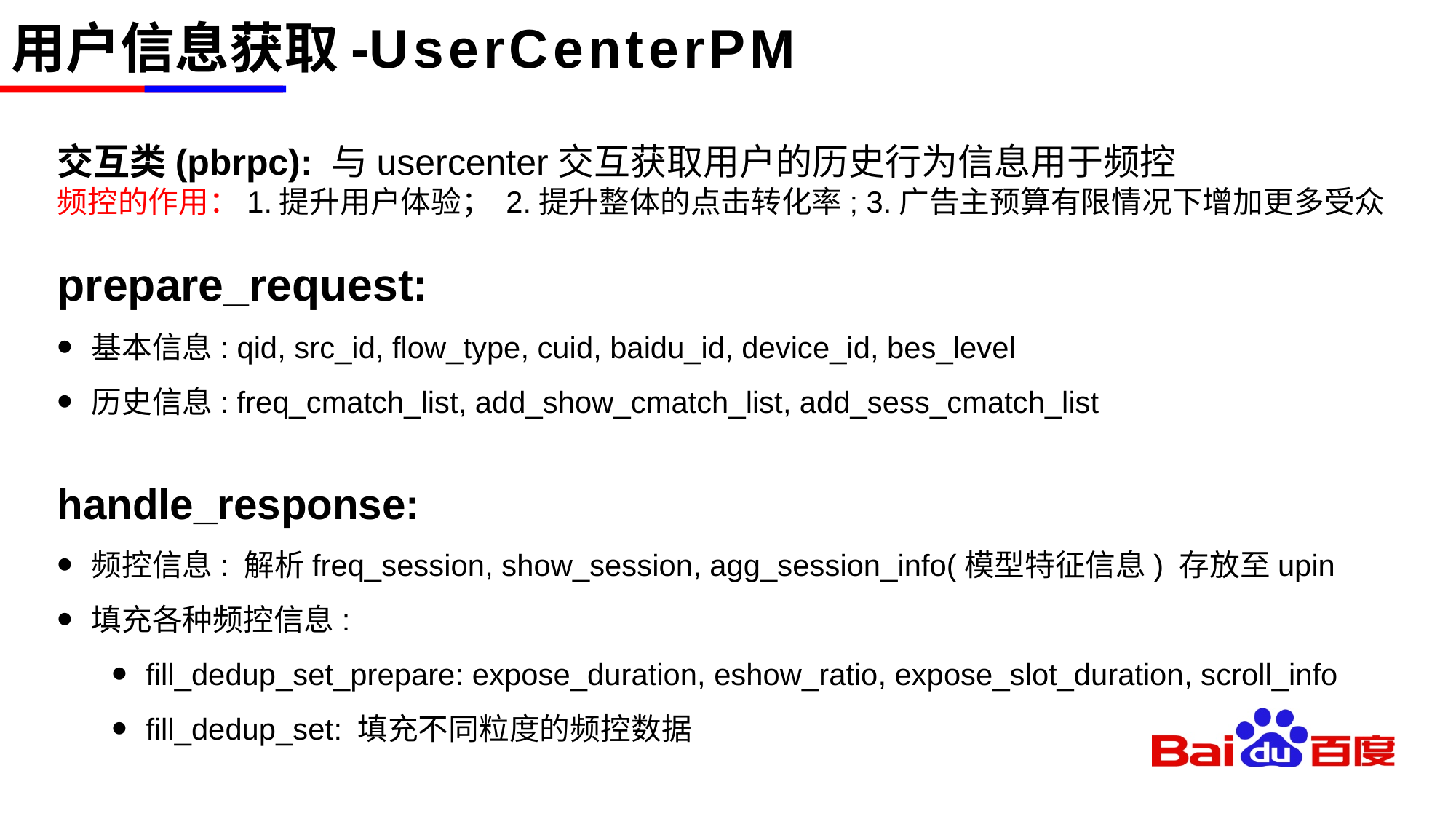

# 用户信息获取-UserCenterPM
交互类(pbrpc): 与usercenter交互获取用户的历史行为信息用于频控
频控的作用：1.提升用户体验； 2.提升整体的点击转化率; 3.广告主预算有限情况下增加更多受众
prepare_request:
基本信息: qid, src_id, flow_type, cuid, baidu_id, device_id, bes_level
历史信息: freq_cmatch_list, add_show_cmatch_list, add_sess_cmatch_list

handle_response:
频控信息: 解析freq_session, show_session, agg_session_info(模型特征信息) 存放至upin
填充各种频控信息:
fill_dedup_set_prepare: expose_duration, eshow_ratio, expose_slot_duration, scroll_info
fill_dedup_set: 填充不同粒度的频控数据